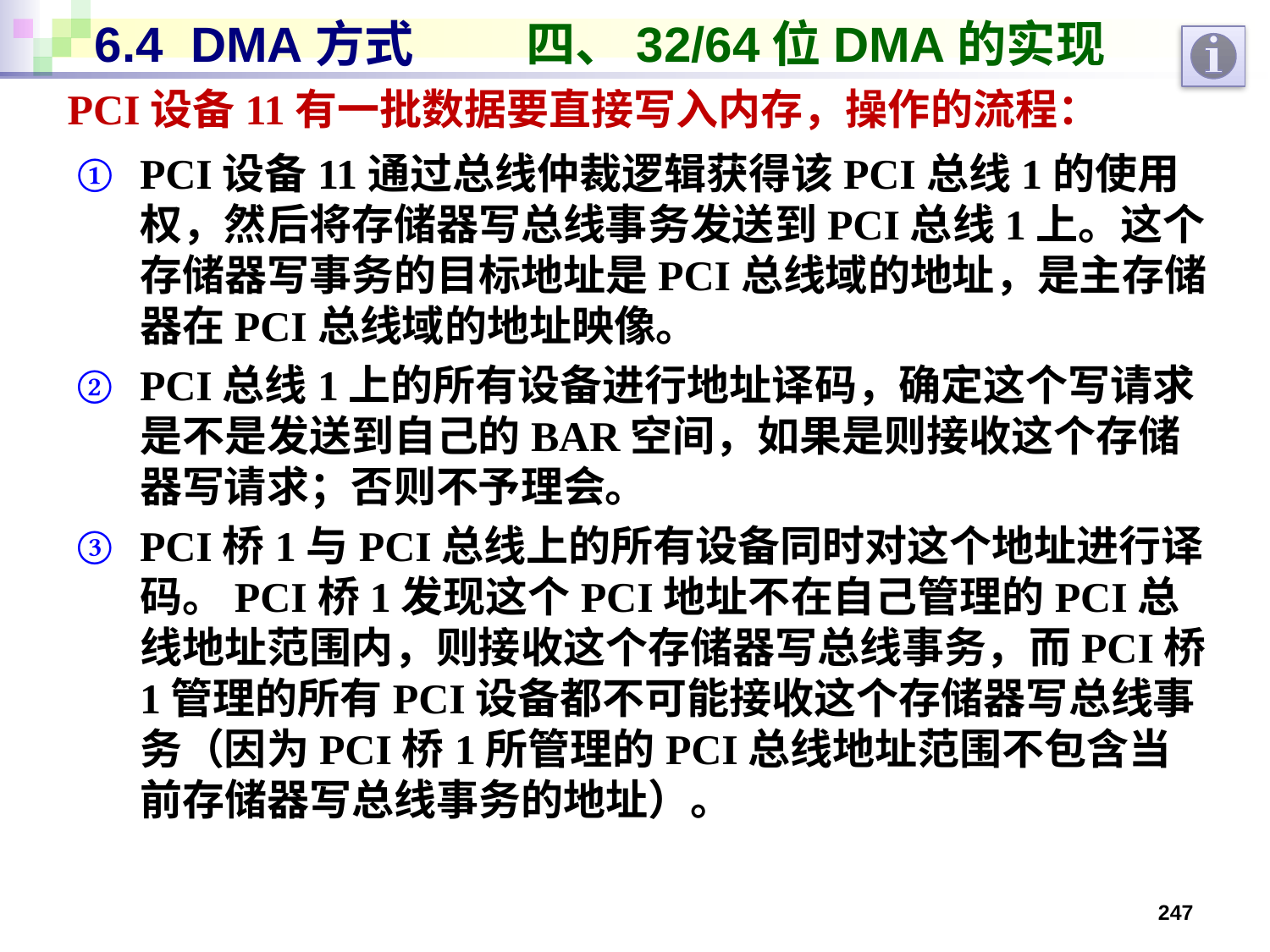

# 6.4  DMA方式          四、32/64位DMA的实现

PCI设备11有一批数据要直接写入内存，操作的流程：
PCI设备11通过总线仲裁逻辑获得该PCI总线1的使用权，然后将存储器写总线事务发送到PCI总线1上。这个存储器写事务的目标地址是PCI总线域的地址，是主存储器在PCI总线域的地址映像。
PCI总线1上的所有设备进行地址译码，确定这个写请求是不是发送到自己的BAR空间，如果是则接收这个存储器写请求；否则不予理会。
PCI桥1与PCI总线上的所有设备同时对这个地址进行译码。PCI桥1发现这个PCI地址不在自己管理的PCI总线地址范围内，则接收这个存储器写总线事务，而PCI桥1管理的所有PCI设备都不可能接收这个存储器写总线事务（因为PCI桥1所管理的PCI总线地址范围不包含当前存储器写总线事务的地址）。
247